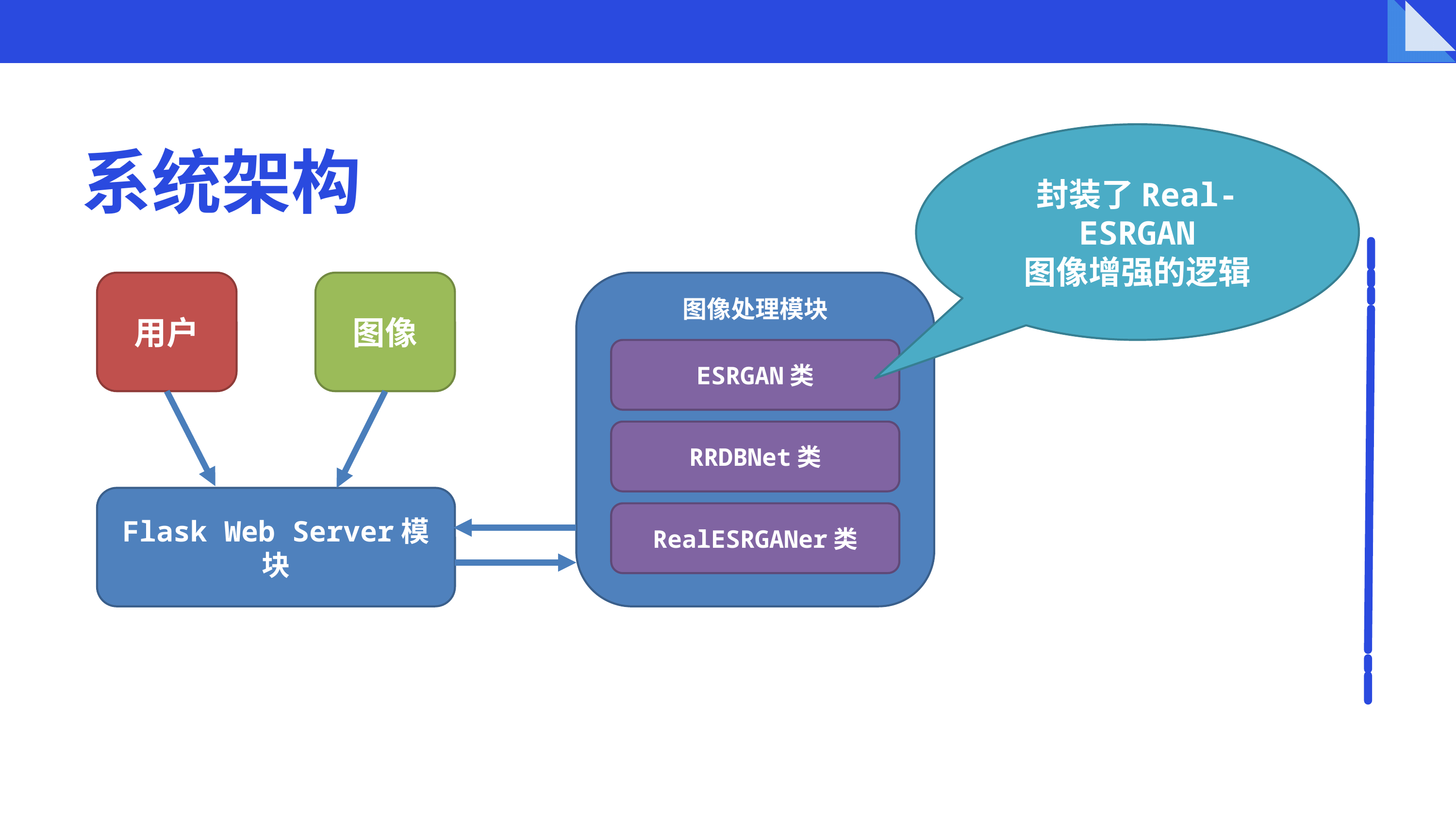

系统架构
封装了Real-ESRGAN
图像增强的逻辑

用户
图像
图像处理模块

ESRGAN类
RRDBNet类
Flask Web Server模块
RealESRGANer类